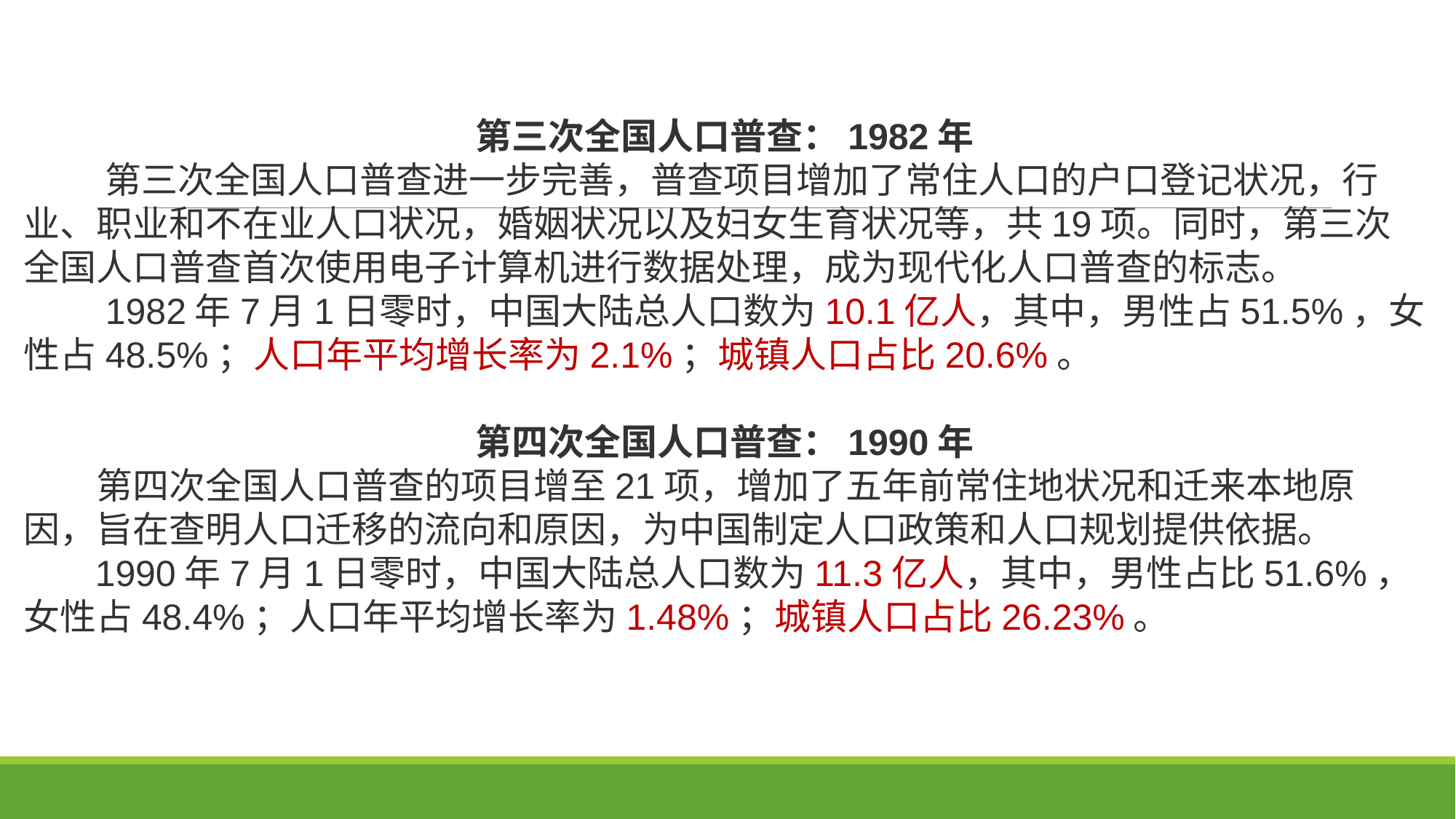

第三次全国人口普查：1982年
　　 第三次全国人口普查进一步完善，普查项目增加了常住人口的户口登记状况，行业、职业和不在业人口状况，婚姻状况以及妇女生育状况等，共19项。同时，第三次全国人口普查首次使用电子计算机进行数据处理，成为现代化人口普查的标志。
　　1982年7月1日零时，中国大陆总人口数为10.1亿人，其中，男性占51.5%，女性占48.5%；人口年平均增长率为2.1%；城镇人口占比20.6%。

第四次全国人口普查：1990年
　　第四次全国人口普查的项目增至21项，增加了五年前常住地状况和迁来本地原因，旨在查明人口迁移的流向和原因，为中国制定人口政策和人口规划提供依据。
       1990年7月1日零时，中国大陆总人口数为11.3亿人，其中，男性占比51.6%，女性占48.4%；人口年平均增长率为1.48%；城镇人口占比26.23%。